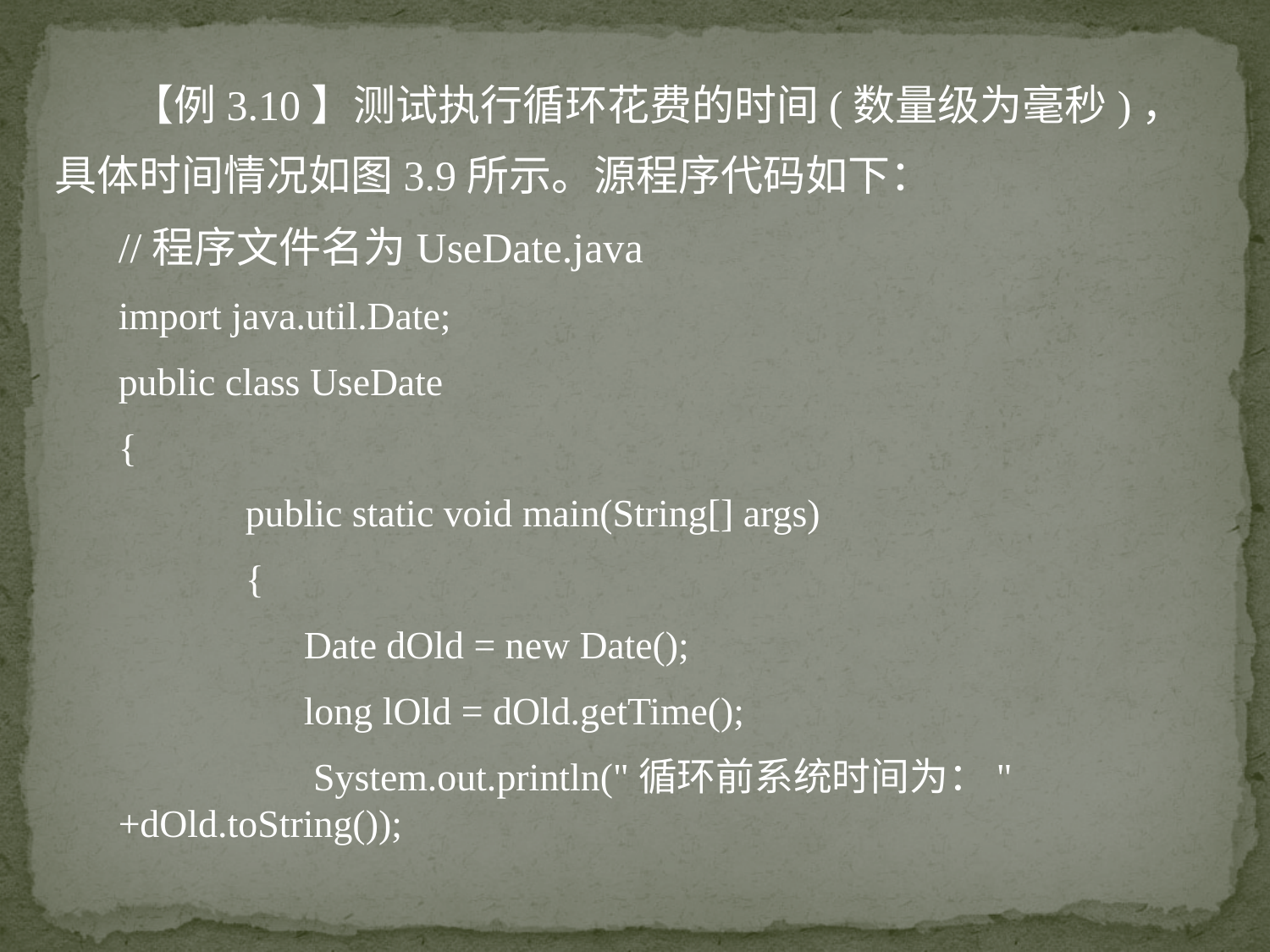

【例3.10】测试执行循环花费的时间(数量级为毫秒)，具体时间情况如图3.9所示。源程序代码如下：
//程序文件名为UseDate.java
import java.util.Date;
public class UseDate
{
	public static void main(String[] args)
	{
	      Date dOld = new Date();
	      long lOld = dOld.getTime();
	       System.out.println("循环前系统时间为：" +dOld.toString());